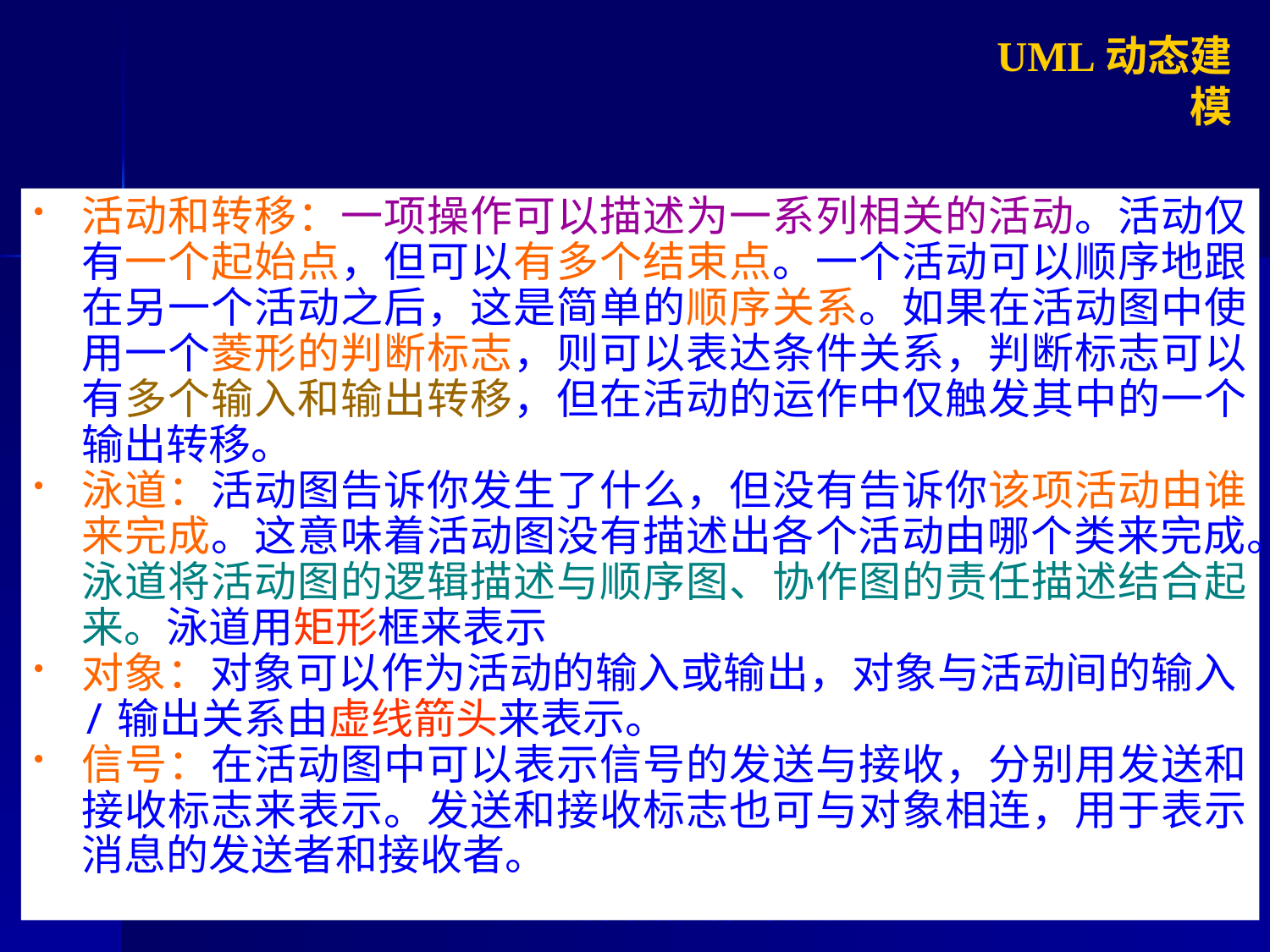

UML动态建模
活动和转移：一项操作可以描述为一系列相关的活动。活动仅有一个起始点，但可以有多个结束点。一个活动可以顺序地跟在另一个活动之后，这是简单的顺序关系。如果在活动图中使用一个菱形的判断标志，则可以表达条件关系，判断标志可以有多个输入和输出转移，但在活动的运作中仅触发其中的一个输出转移。
泳道：活动图告诉你发生了什么，但没有告诉你该项活动由谁来完成。这意味着活动图没有描述出各个活动由哪个类来完成。泳道将活动图的逻辑描述与顺序图、协作图的责任描述结合起来。泳道用矩形框来表示
对象：对象可以作为活动的输入或输出，对象与活动间的输入/输出关系由虚线箭头来表示。
信号：在活动图中可以表示信号的发送与接收，分别用发送和接收标志来表示。发送和接收标志也可与对象相连，用于表示消息的发送者和接收者。

个人成果，妥善保存，请勿传播